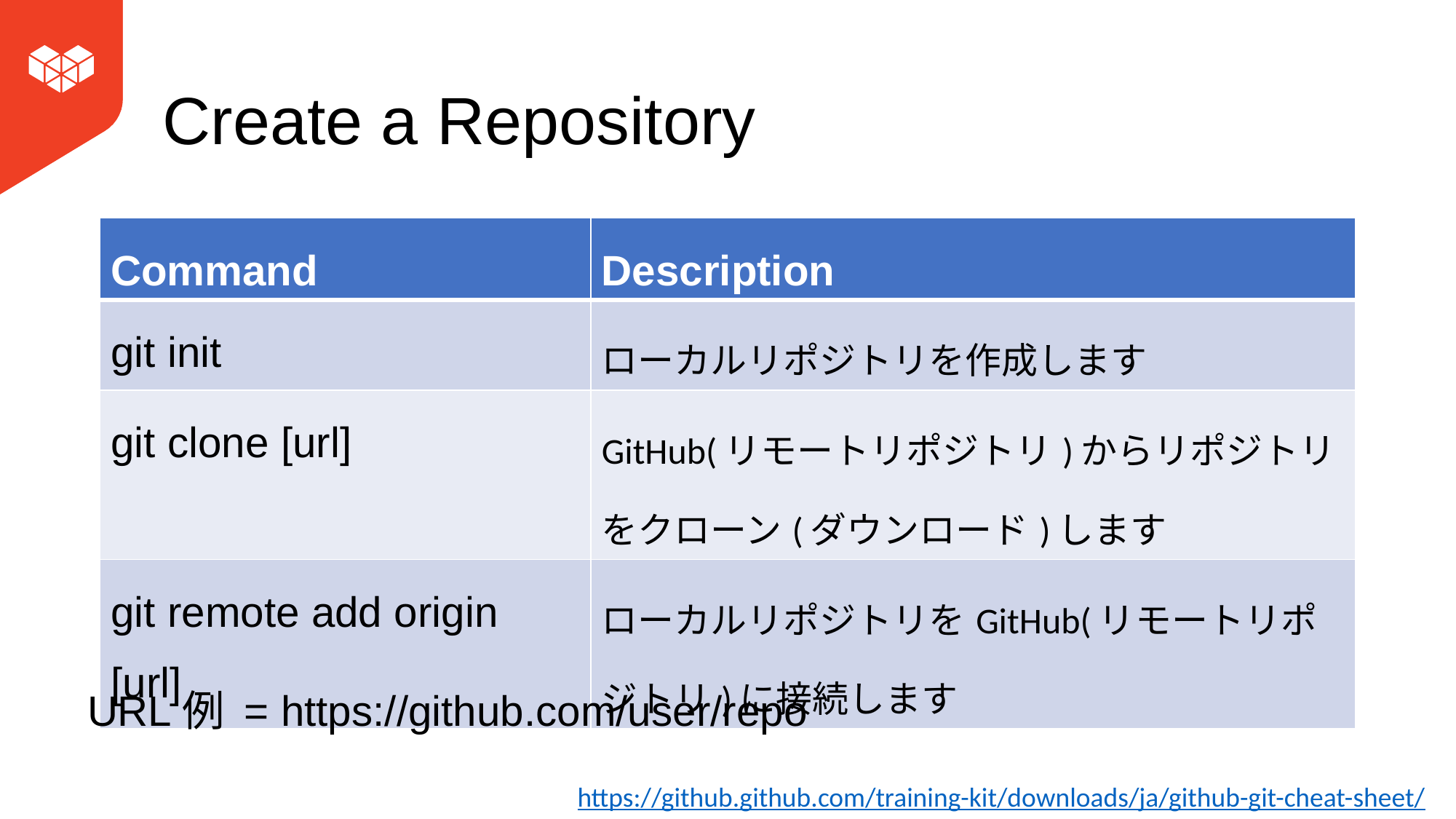

# Create a Repository
| Command | Description |
| --- | --- |
| git init | ローカルリポジトリを作成します |
| git clone [url] | GitHub(リモートリポジトリ)からリポジトリをクローン(ダウンロード)します |
| git remote add origin [url] | ローカルリポジトリをGitHub(リモートリポジトリ)に接続します |
URL例 = https://github.com/user/repo
https://github.github.com/training-kit/downloads/ja/github-git-cheat-sheet/